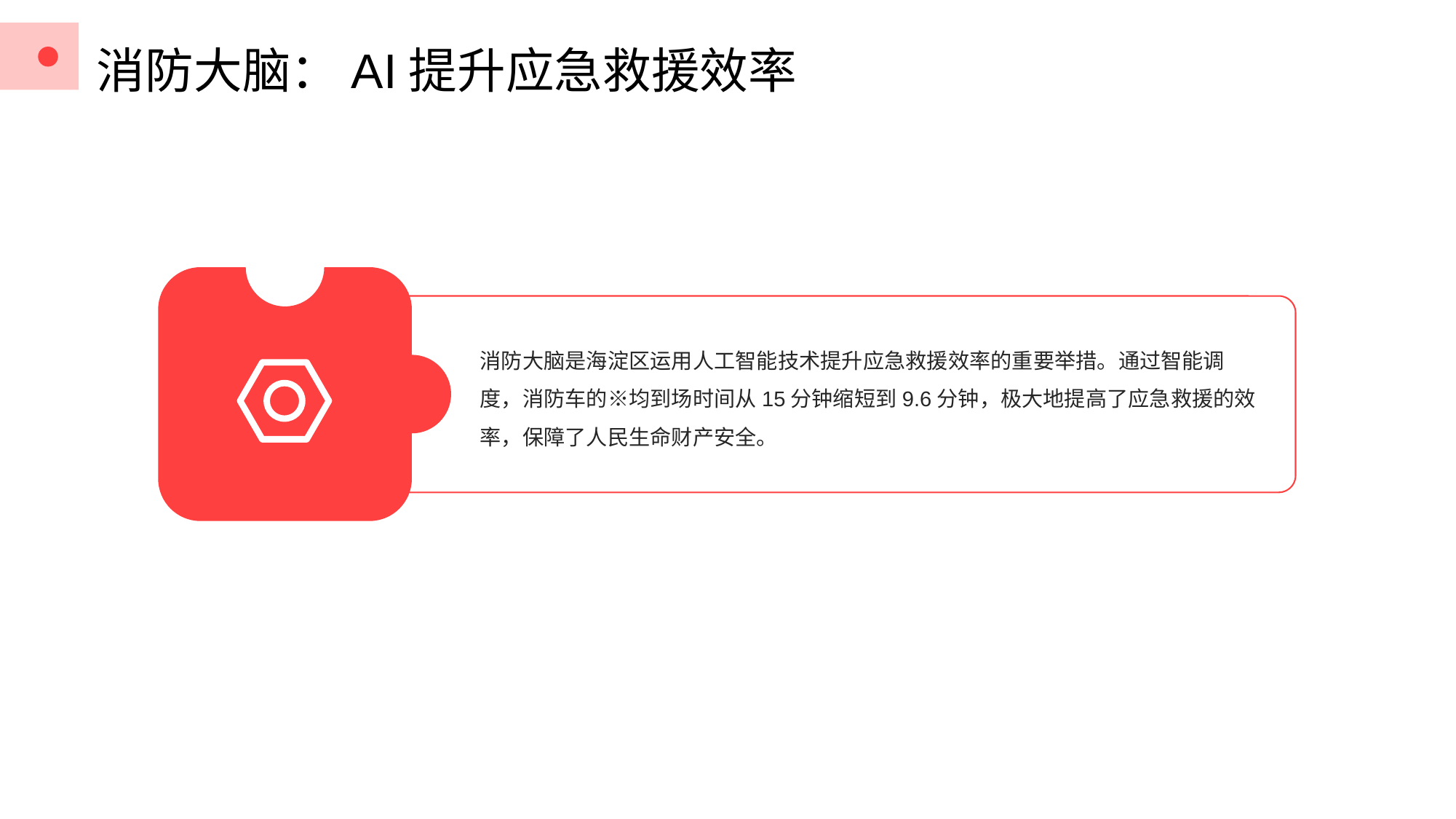

消防大脑：AI提升应急救援效率

消防大脑是海淀区运用人工智能技术提升应急救援效率的重要举措。通过智能调度，消防车的※均到场时间从15分钟缩短到9.6分钟，极大地提高了应急救援的效率，保障了人民生命财产安全。